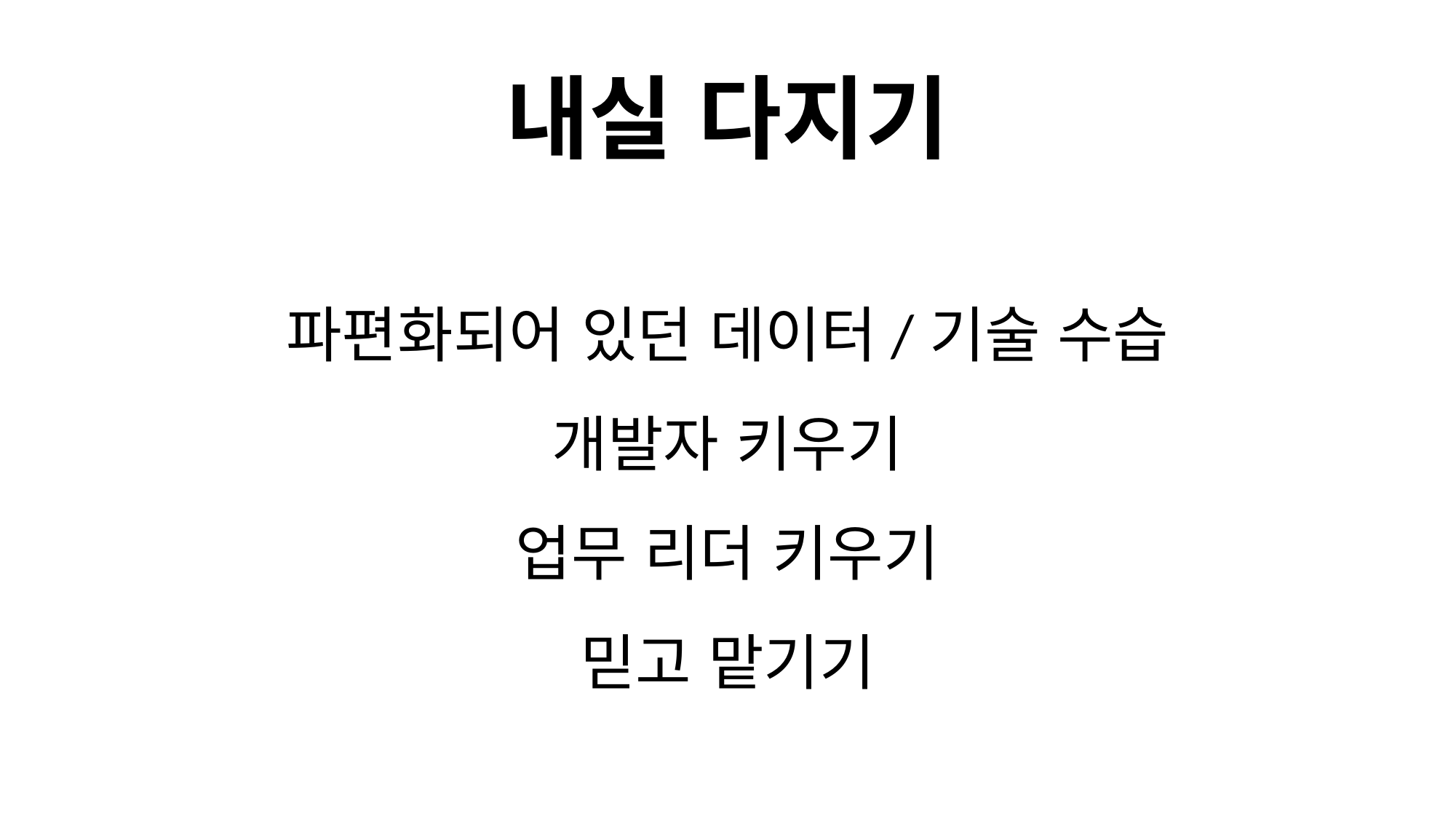

# 내실 다지기
파편화되어 있던 데이터/기술 수습
개발자 키우기
업무 리더 키우기
믿고 맡기기